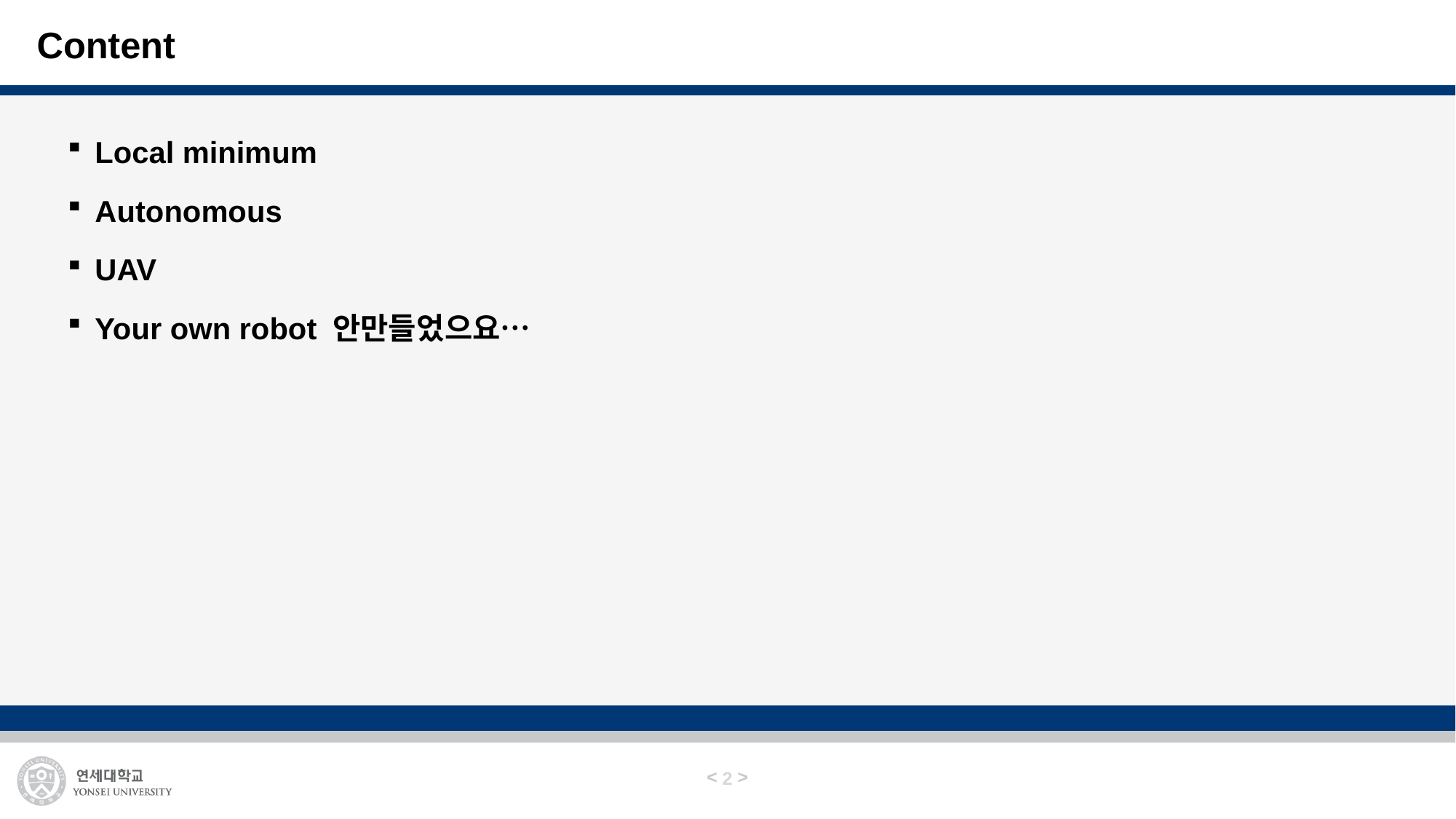

# Content
Local minimum
Autonomous
UAV
Your own robot 안만들었으요…
2